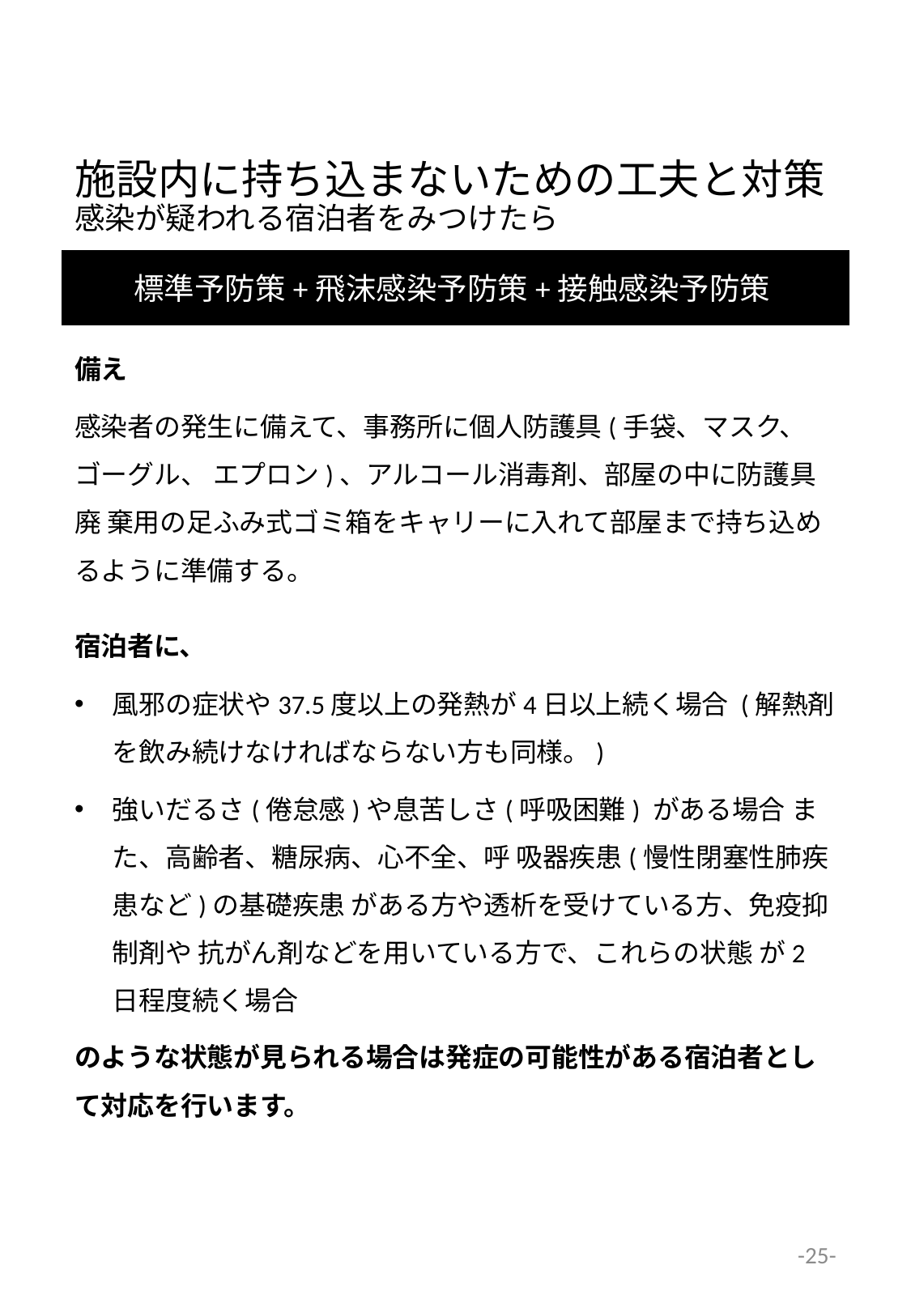

# 施設内に持ち込まないための工夫と対策 感染が疑われる宿泊者をみつけたら
標準予防策+飛沫感染予防策+接触感染予防策
備え
感染者の発生に備えて、事務所に個人防護具(手袋、マスク、ゴーグル、 エプロン)、アルコール消毒剤、部屋の中に防護具廃 棄用の足ふみ式ゴミ箱をキャリーに入れて部屋まで持ち込めるように準備する。

宿泊者に、
風邪の症状や37.5度以上の発熱が4日以上続く場合 (解熱剤を飲み続けなければならない方も同様。)
強いだるさ(倦怠感)や息苦しさ(呼吸困難) がある場合 また、高齢者、糖尿病、心不全、呼 吸器疾患(慢性閉塞性肺疾患など)の基礎疾患 がある方や透析を受けている方、免疫抑制剤や 抗がん剤などを用いている方で、これらの状態 が2日程度続く場合
のような状態が見られる場合は発症の可能性がある宿泊者として対応を行います。
-25-